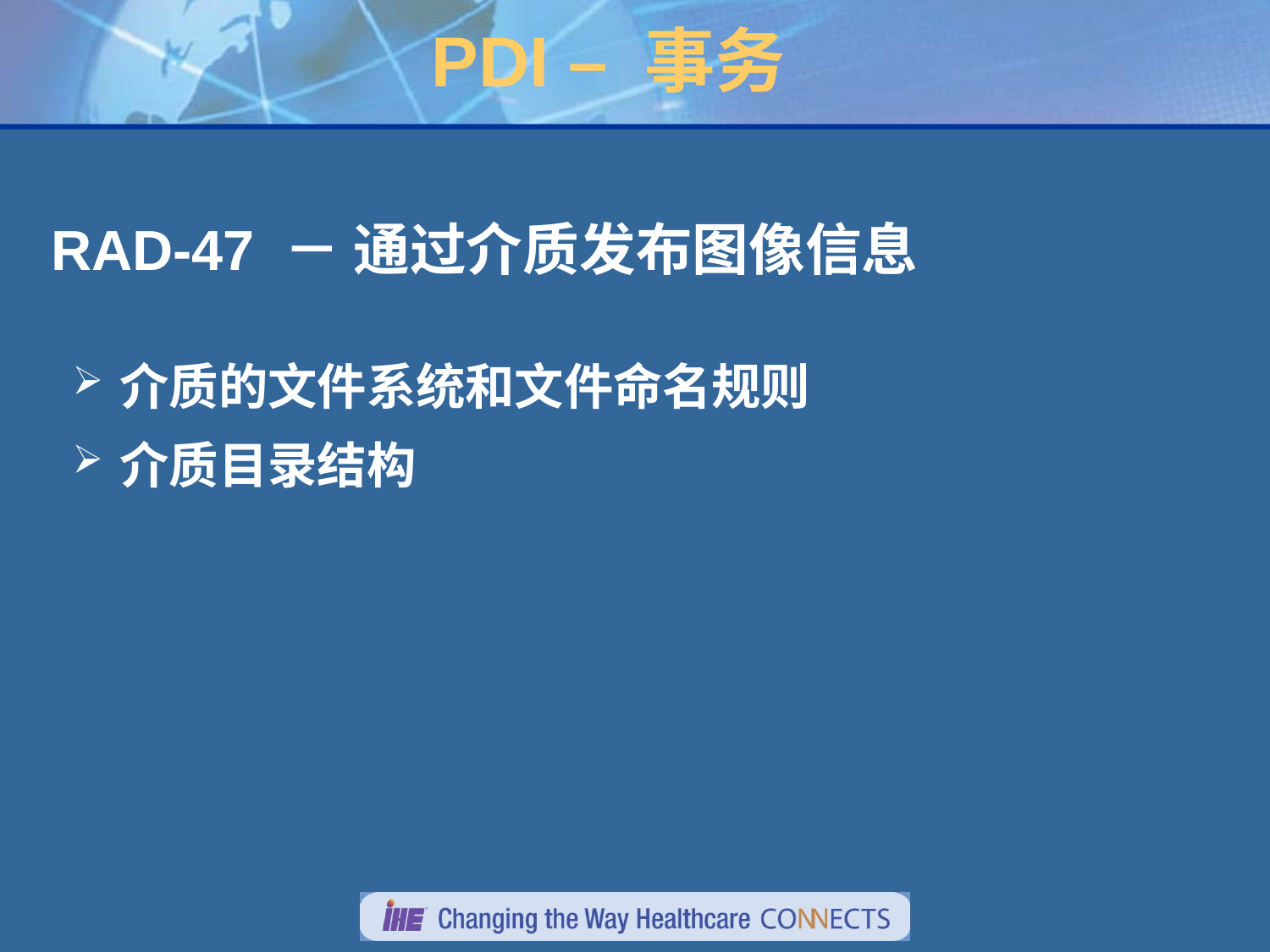

# PDI – 事务
RAD-47 － 通过介质发布图像信息
介质的文件系统和文件命名规则
介质目录结构